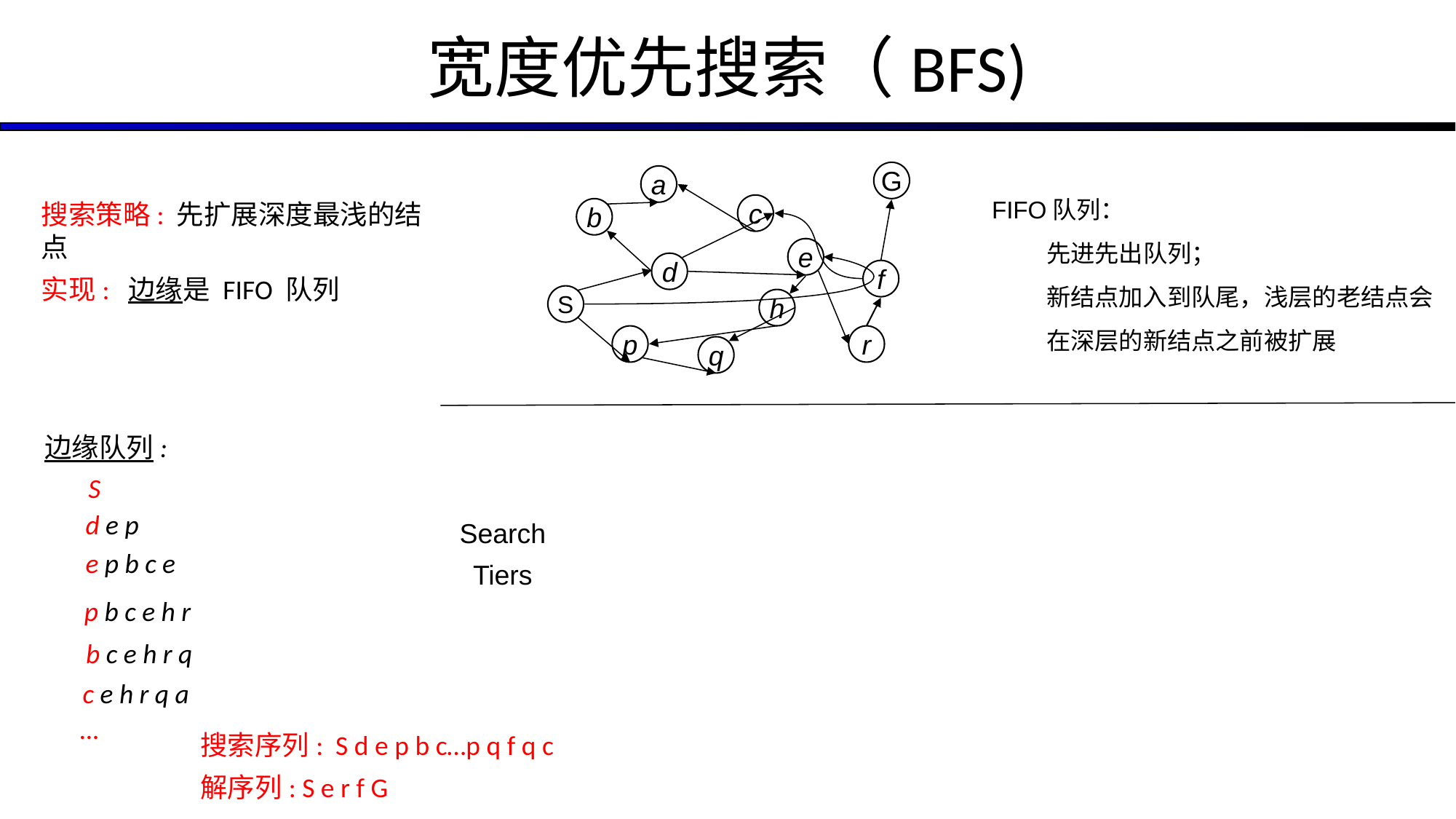

# 宽度优先搜索（BFS)
G
a
c
b
e
d
f
S
h
p
r
q
FIFO队列：
先进先出队列；
新结点加入到队尾，浅层的老结点会在深层的新结点之前被扩展
搜索策略: 先扩展深度最浅的结点
实现:  边缘是 FIFO 队列

S
e
h
r
p
q
f
q
c
G
a
p
d
q
e
h
r
p
q
f
q
c
G
a
b
c
a
a

Search
Tiers

边缘队列:
S

d e p

e p b c e

p b c e h r

b c e h r q
c e h r q a
…
搜索序列:  S d e p b c…p q f q c G
解序列: S e r f G